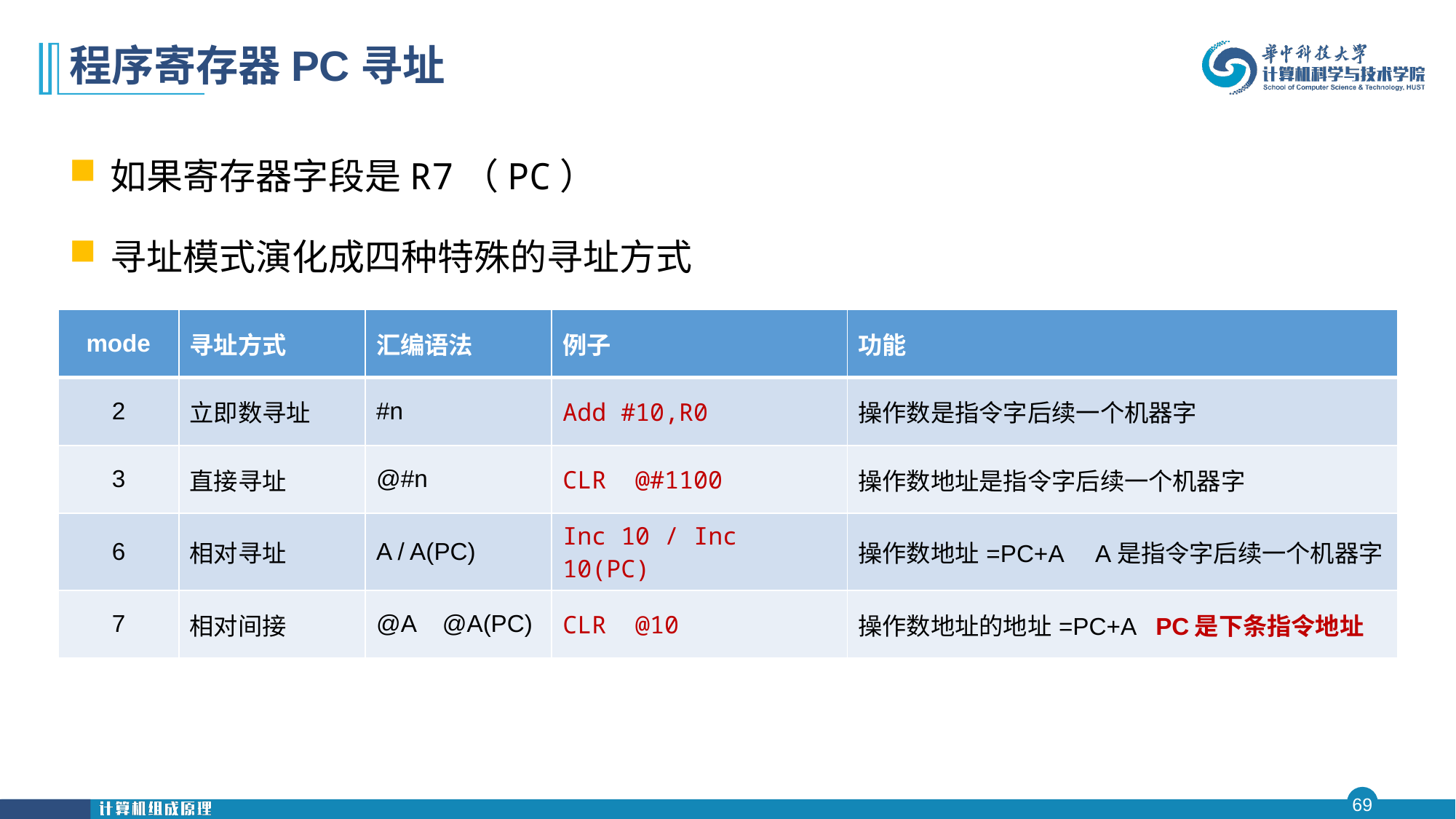

# 程序寄存器PC寻址
如果寄存器字段是R7（PC）
寻址模式演化成四种特殊的寻址方式
| mode | 寻址方式 | 汇编语法 | 例子 | 功能 |
| --- | --- | --- | --- | --- |
| 2 | 立即数寻址 | #n | Add #10,R0 | 操作数是指令字后续一个机器字 |
| 3 | 直接寻址 | @#n | CLR @#1100 | 操作数地址是指令字后续一个机器字 |
| 6 | 相对寻址 | A / A(PC) | Inc 10 / Inc 10(PC) | 操作数地址=PC+A A是指令字后续一个机器字 |
| 7 | 相对间接 | @A @A(PC) | CLR @10 | 操作数地址的地址=PC+A PC是下条指令地址 |